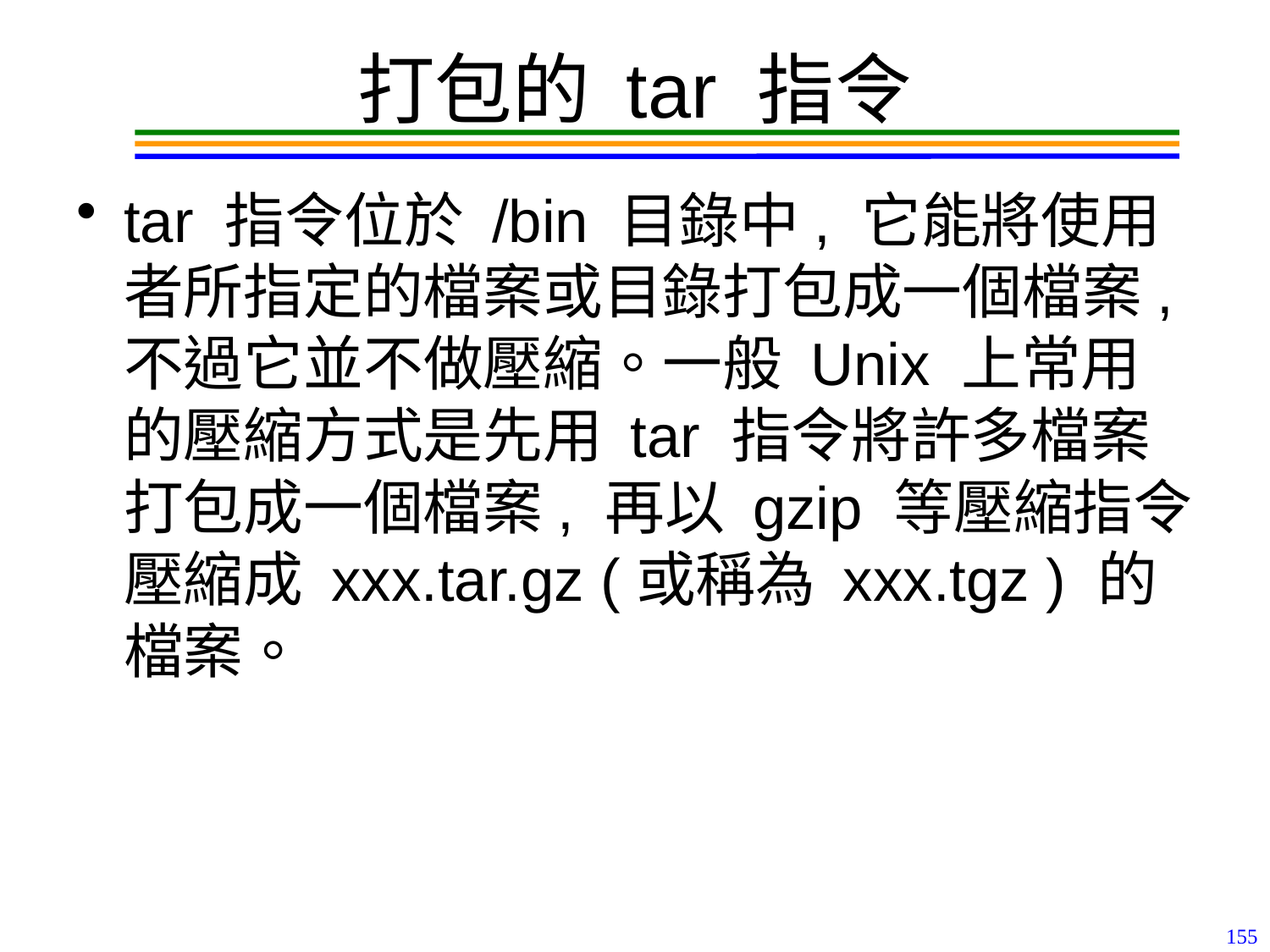

# 打包的 tar 指令
tar 指令位於 /bin 目錄中, 它能將使用者所指定的檔案或目錄打包成一個檔案, 不過它並不做壓縮。一般 Unix 上常用的壓縮方式是先用 tar 指令將許多檔案打包成一個檔案, 再以 gzip 等壓縮指令壓縮成 xxx.tar.gz (或稱為 xxx.tgz ) 的檔案。

155